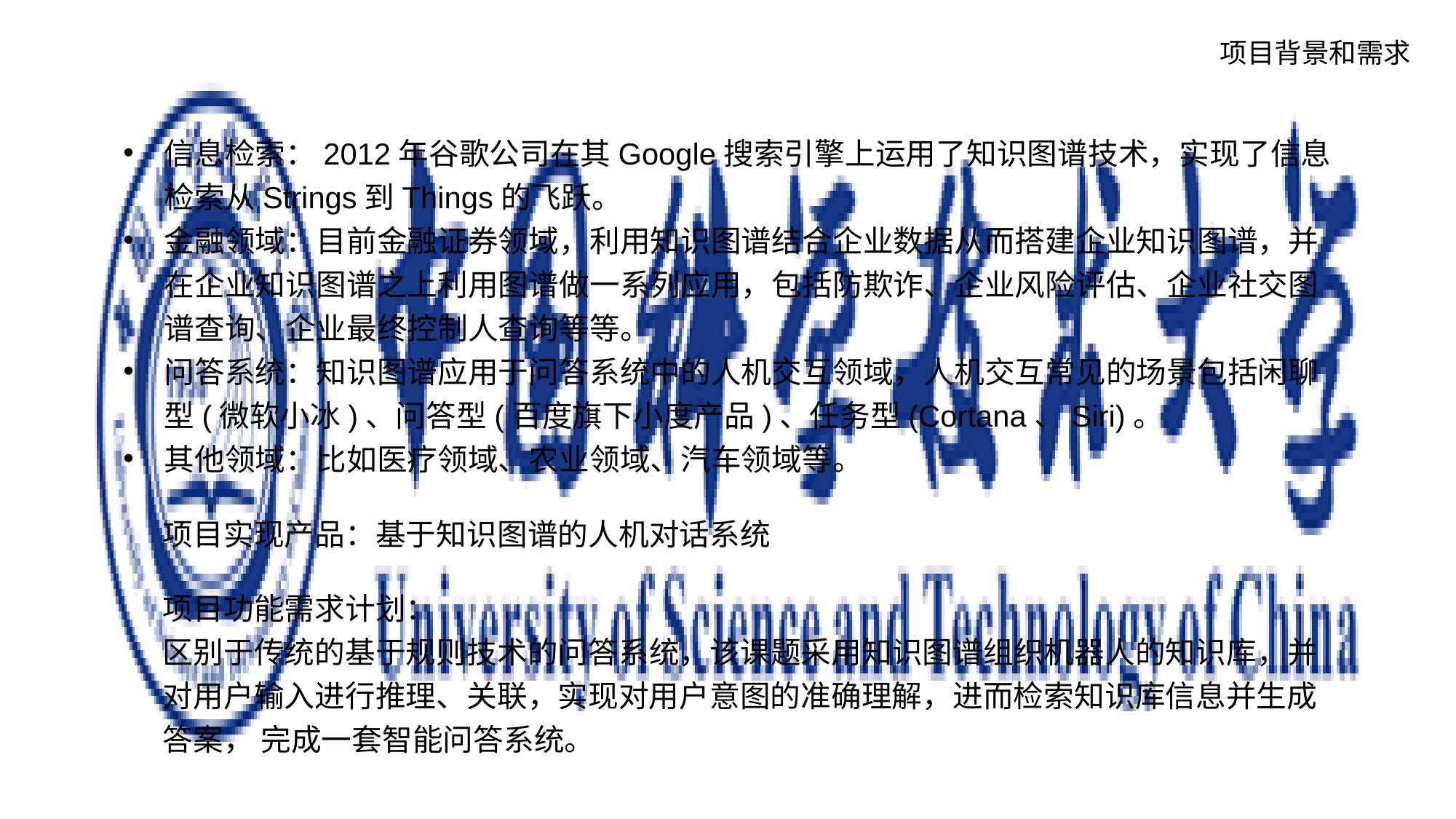

项目背景和需求
信息检索：2012年谷歌公司在其Google搜索引擎上运用了知识图谱技术，实现了信息检索从Strings到Things的飞跃。
金融领域：目前金融证券领域，利用知识图谱结合企业数据从而搭建企业知识图谱，并在企业知识图谱之上利用图谱做一系列应用，包括防欺诈、企业风险评估、企业社交图谱查询、企业最终控制人查询等等。
问答系统：知识图谱应用于问答系统中的人机交互领域，人机交互常见的场景包括闲聊型(微软小冰)、问答型(百度旗下小度产品)、任务型(Cortana、Siri)。
其他领域：比如医疗领域、农业领域、汽车领域等。
项目实现产品：基于知识图谱的人机对话系统

项目功能需求计划：
区别于传统的基于规则技术的问答系统，该课题采用知识图谱组织机器人的知识库，并对用户输入进行推理、关联，实现对用户意图的准确理解，进而检索知识库信息并生成答案， 完成一套智能问答系统。